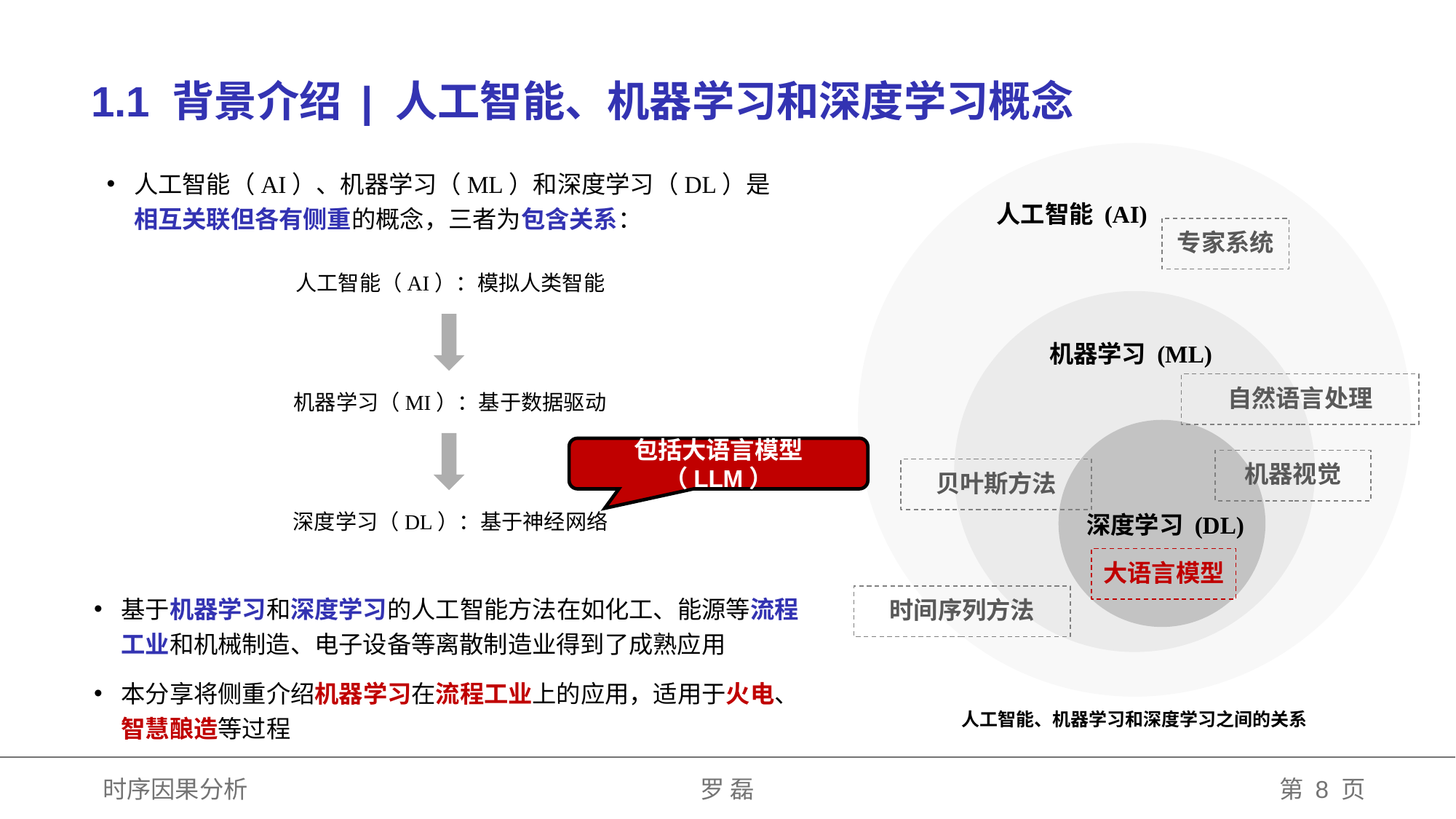

1.1 背景介绍 | 人工智能、机器学习和深度学习概念

人工智能 (AI)

机器学习 (ML)

深度学习 (DL)
自然语言处理
机器视觉
时间序列方法
人工智能（AI）、机器学习（ML）和深度学习（DL）是相互关联但各有侧重的概念，三者为包含关系：
专家系统
人工智能（AI）：模拟人类智能

机器学习（MI）：基于数据驱动

包括大语言模型（LLM）
贝叶斯方法
深度学习（DL）：基于神经网络
大语言模型
基于机器学习和深度学习的人工智能方法在如化工、能源等流程工业和机械制造、电子设备等离散制造业得到了成熟应用
本分享将侧重介绍机器学习在流程工业上的应用，适用于火电、智慧酿造等过程
人工智能、机器学习和深度学习之间的关系